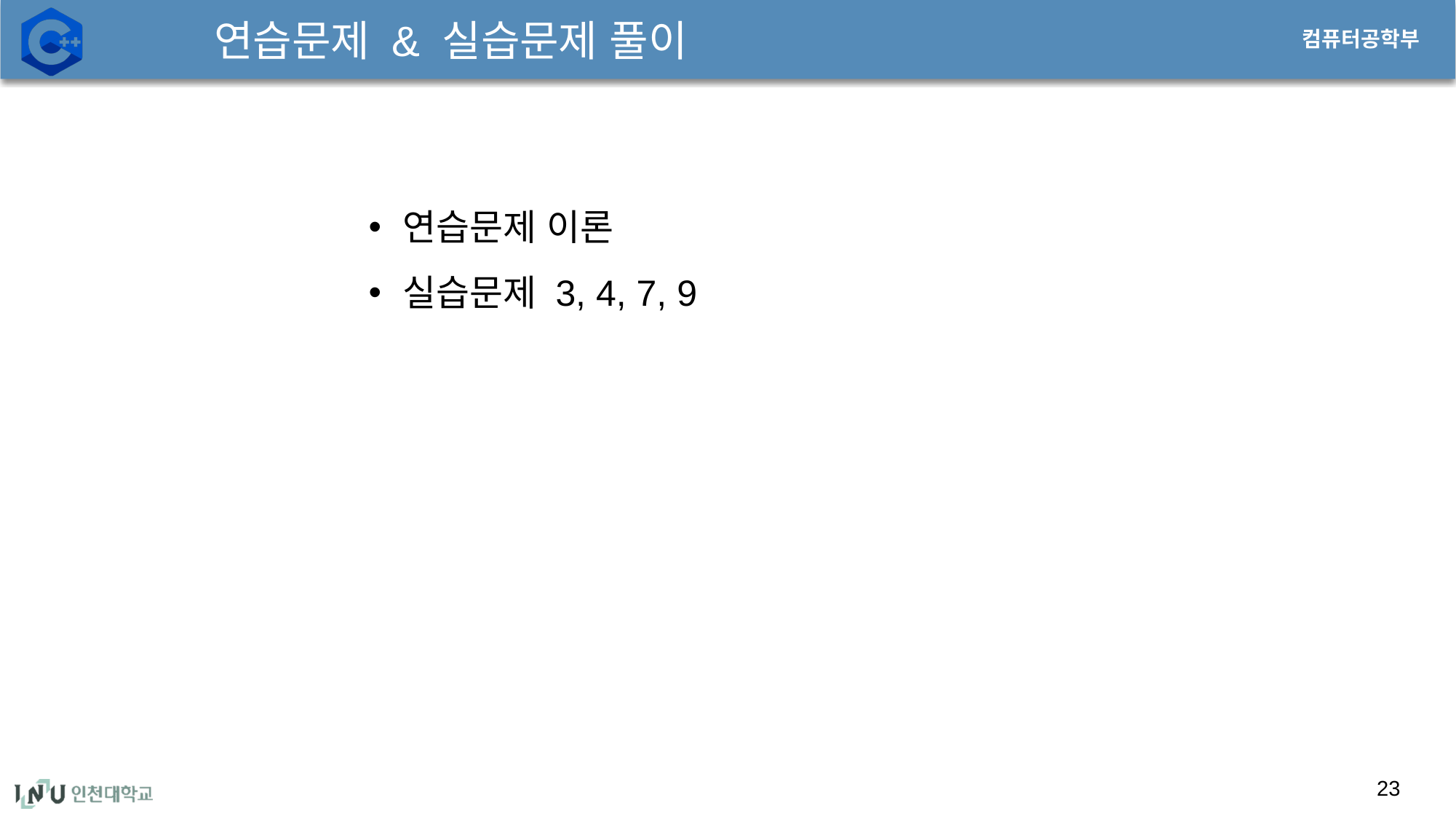

# 연습문제 & 실습문제 풀이
연습문제 이론
실습문제 3, 4, 7, 9